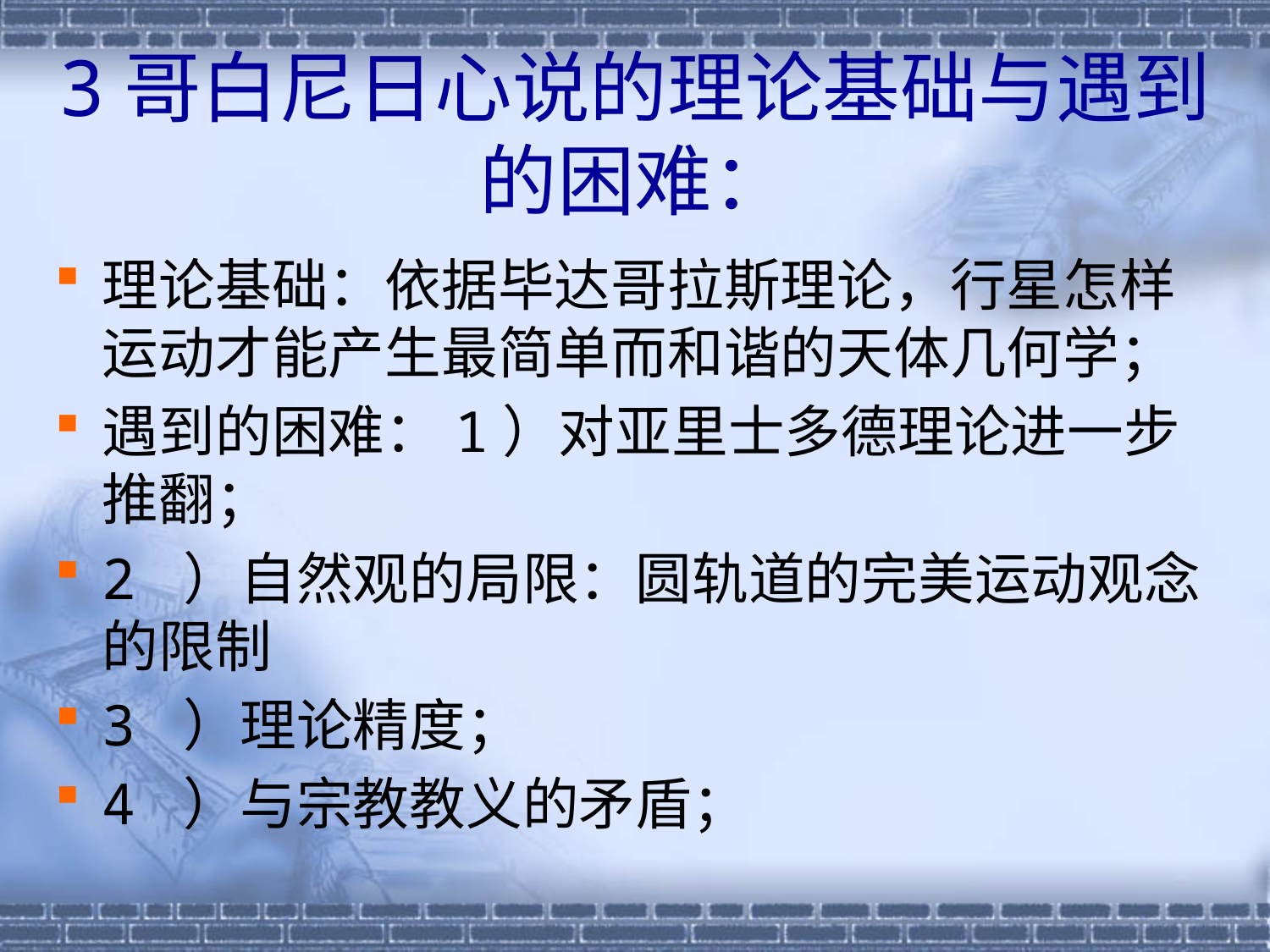

# 3哥白尼日心说的理论基础与遇到的困难：
理论基础：依据毕达哥拉斯理论，行星怎样运动才能产生最简单而和谐的天体几何学；
遇到的困难：1）对亚里士多德理论进一步推翻；
2 ）自然观的局限：圆轨道的完美运动观念的限制
3 ）理论精度；
4 ）与宗教教义的矛盾；